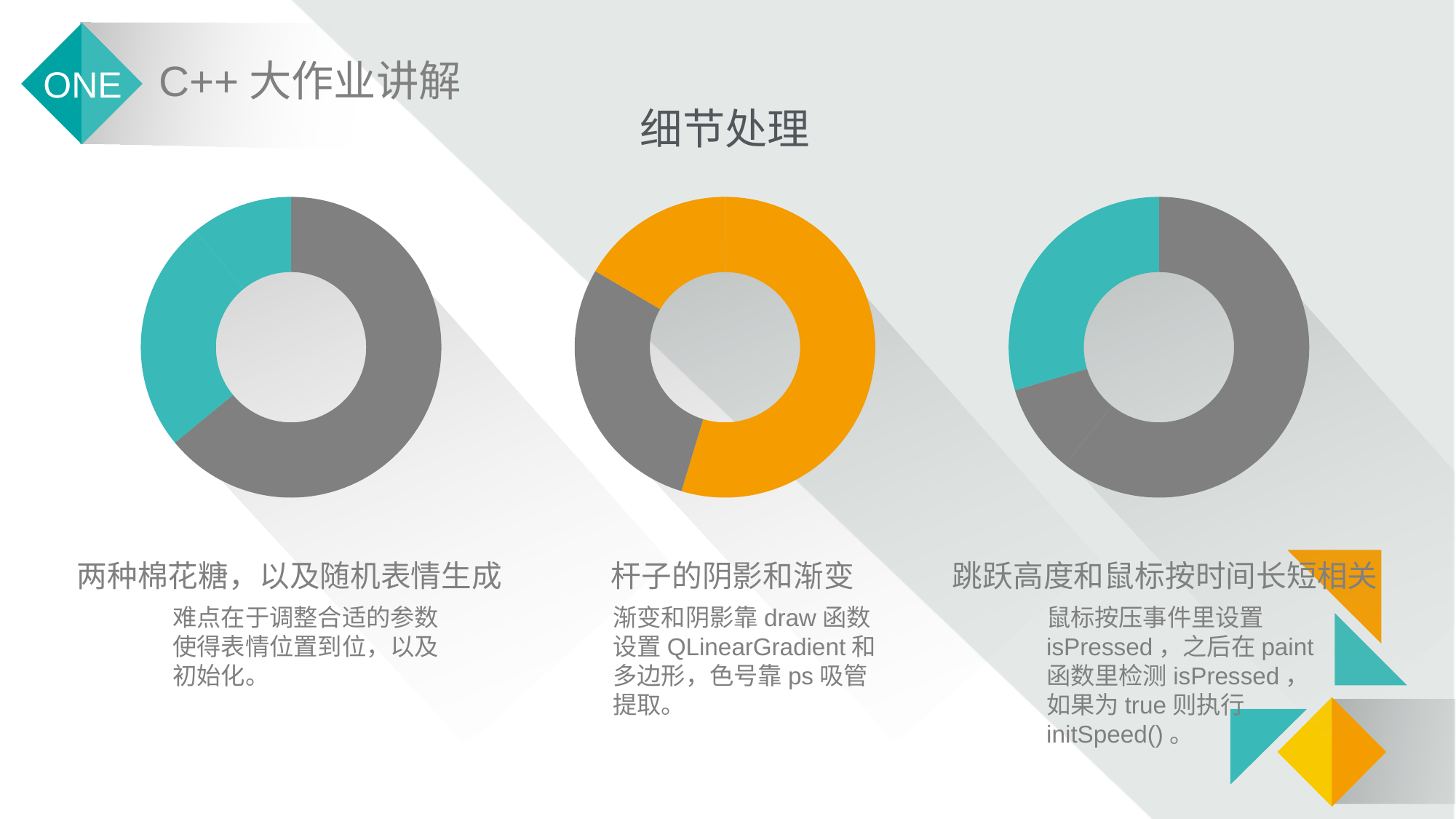

细节处理

### Chart

| Category | 销售额 |
|---|---|
| 第一季度 | 8.200000000000001 |
| 第二季度 | 3.2 |
| 第三季度 | 1.4 |

### Chart

| Category | 销售额 |
|---|---|
| 第一季度 | 7.6 |
| 第二季度 | 4.0 |
| 第三季度 | 2.3 |

### Chart

| Category | 销售额 |
|---|---|
| 第一季度 | 8.200000000000001 |
| 第二季度 | 1.3 |
| 第三季度 | 4.0 |

两种棉花糖，以及随机表情生成
难点在于调整合适的参数使得表情位置到位，以及初始化。
杆子的阴影和渐变
渐变和阴影靠draw函数设置QLinearGradient和多边形，色号靠ps吸管提取。
跳跃高度和鼠标按时间长短相关
鼠标按压事件里设置isPressed，之后在paint函数里检测isPressed，如果为true则执行initSpeed()。